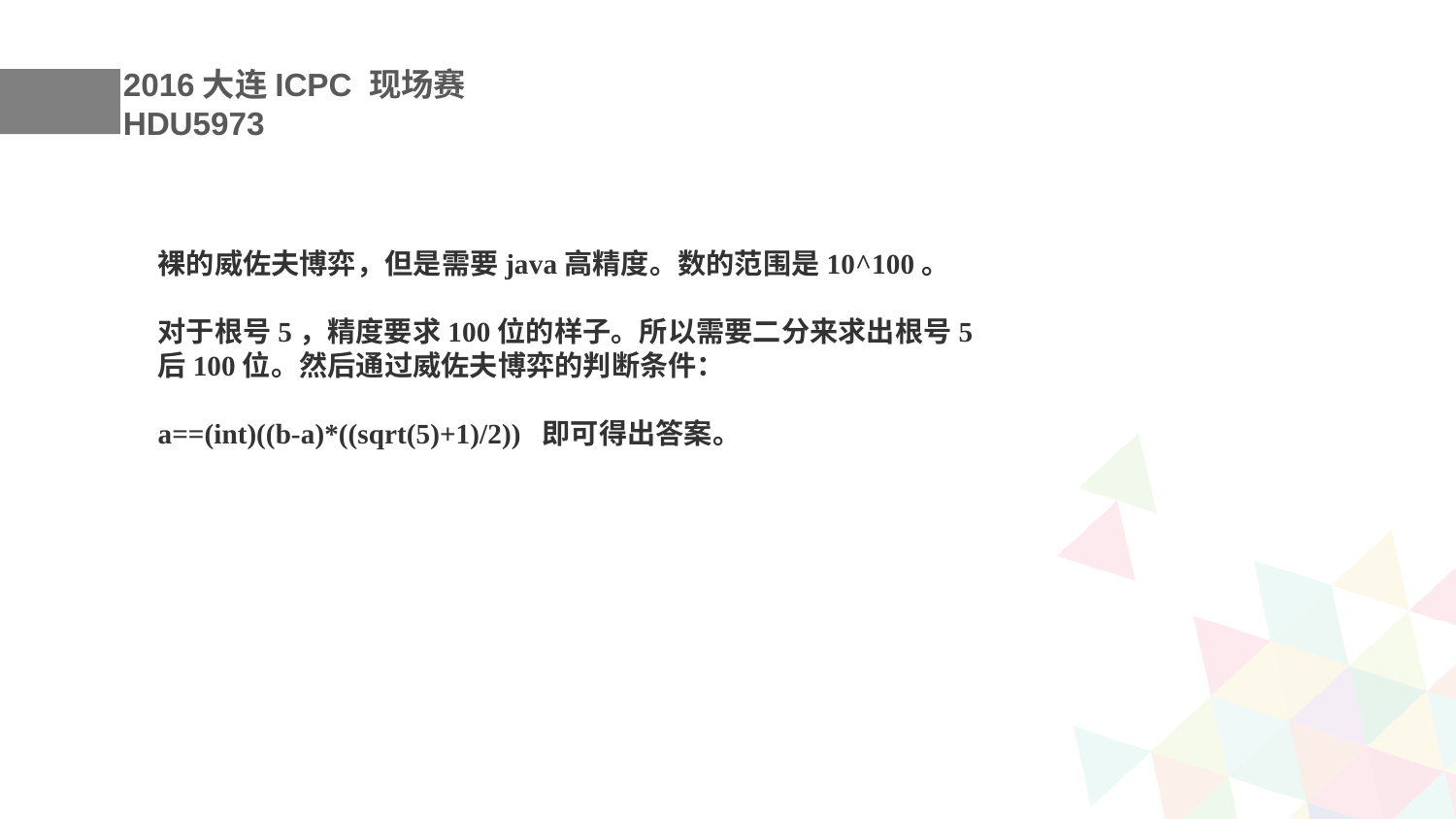

2016大连ICPC 现场赛 HDU5973

裸的威佐夫博弈，但是需要java高精度。数的范围是10^100。

对于根号5，精度要求100位的样子。所以需要二分来求出根号5后100位。然后通过威佐夫博弈的判断条件：

a==(int)((b-a)*((sqrt(5)+1)/2))  即可得出答案。